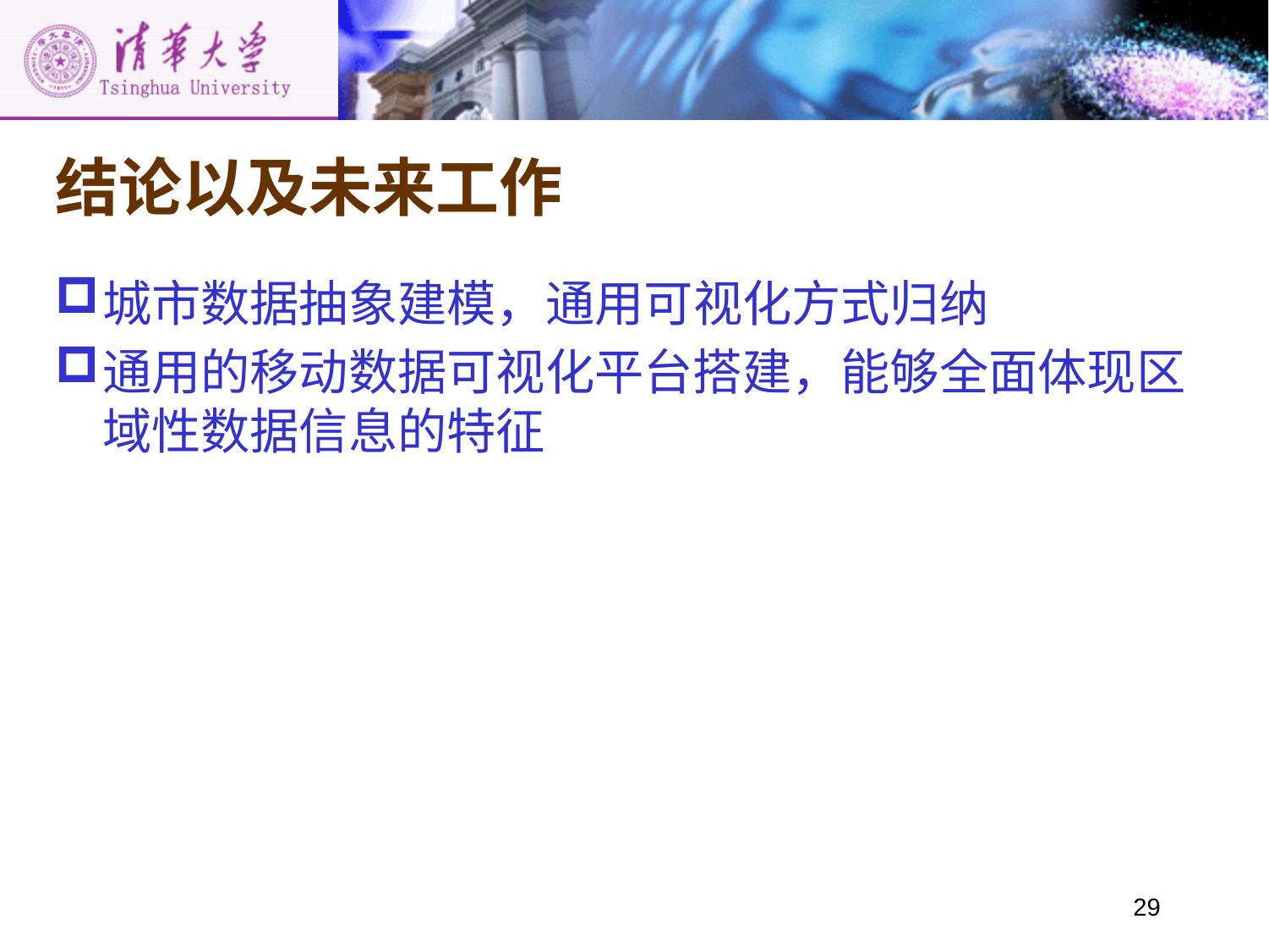

# 结论以及未来工作
城市数据抽象建模，通用可视化方式归纳
通用的移动数据可视化平台搭建，能够全面体现区域性数据信息的特征
29